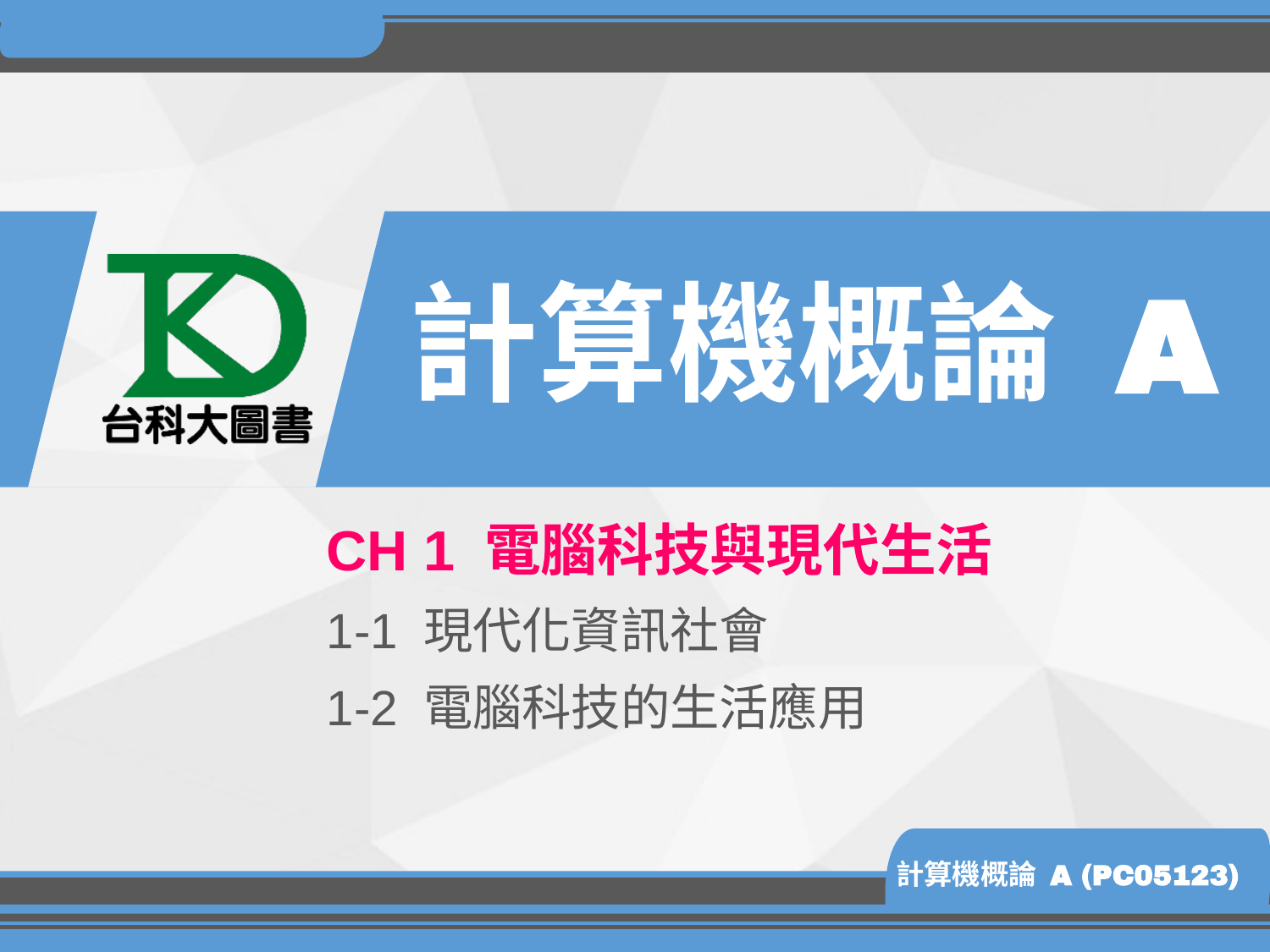

# 計算機概論 A
CH 1 電腦科技與現代生活
1-1 現代化資訊社會
1-2 電腦科技的生活應用
計算機概論 A (PC05123)